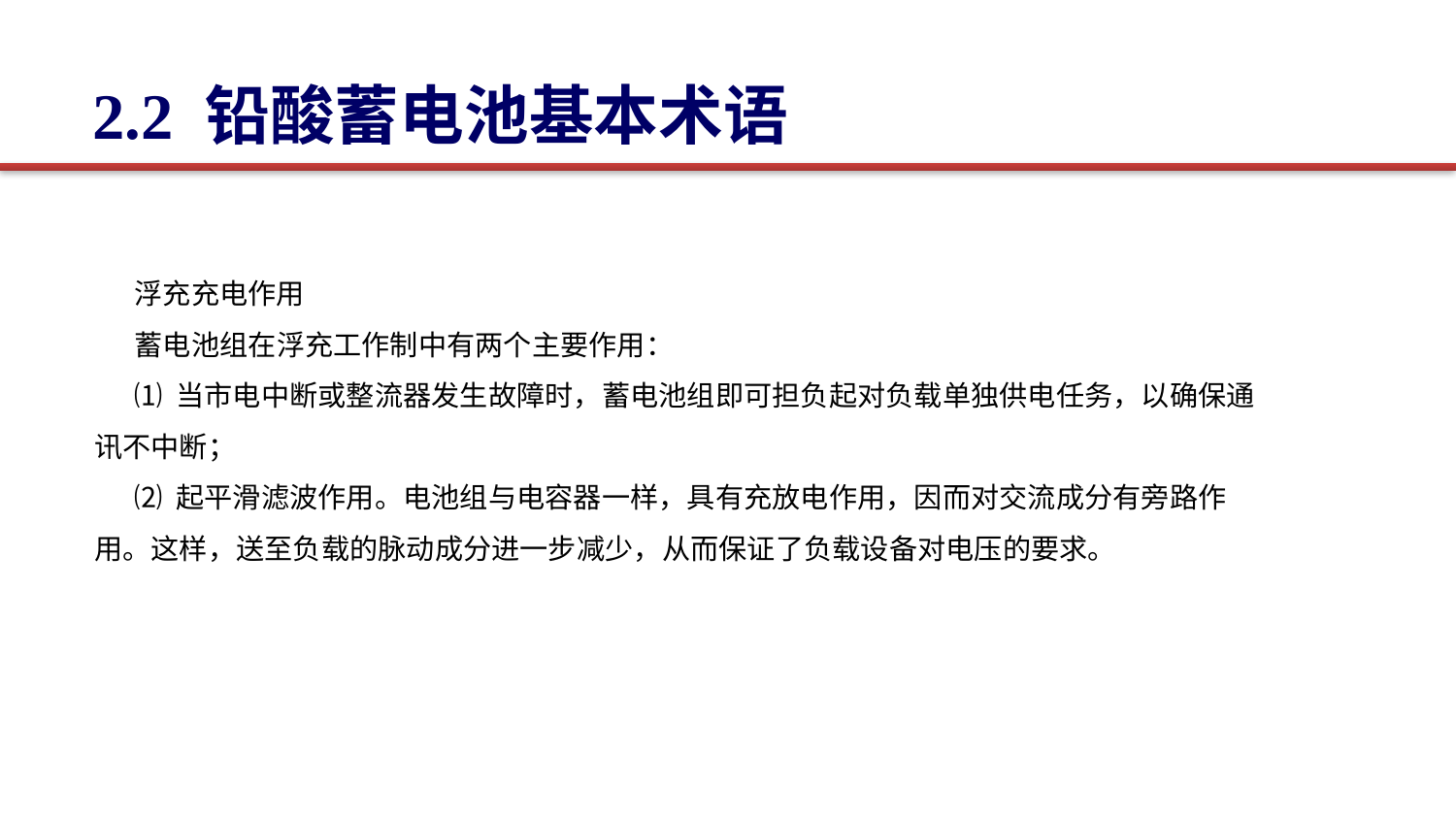

2.2 铅酸蓄电池基本术语

浮充充电作用
蓄电池组在浮充工作制中有两个主要作用：
⑴ 当市电中断或整流器发生故障时，蓄电池组即可担负起对负载单独供电任务，以确保通讯不中断；
⑵ 起平滑滤波作用。电池组与电容器一样，具有充放电作用，因而对交流成分有旁路作用。这样，送至负载的脉动成分进一步减少，从而保证了负载设备对电压的要求。